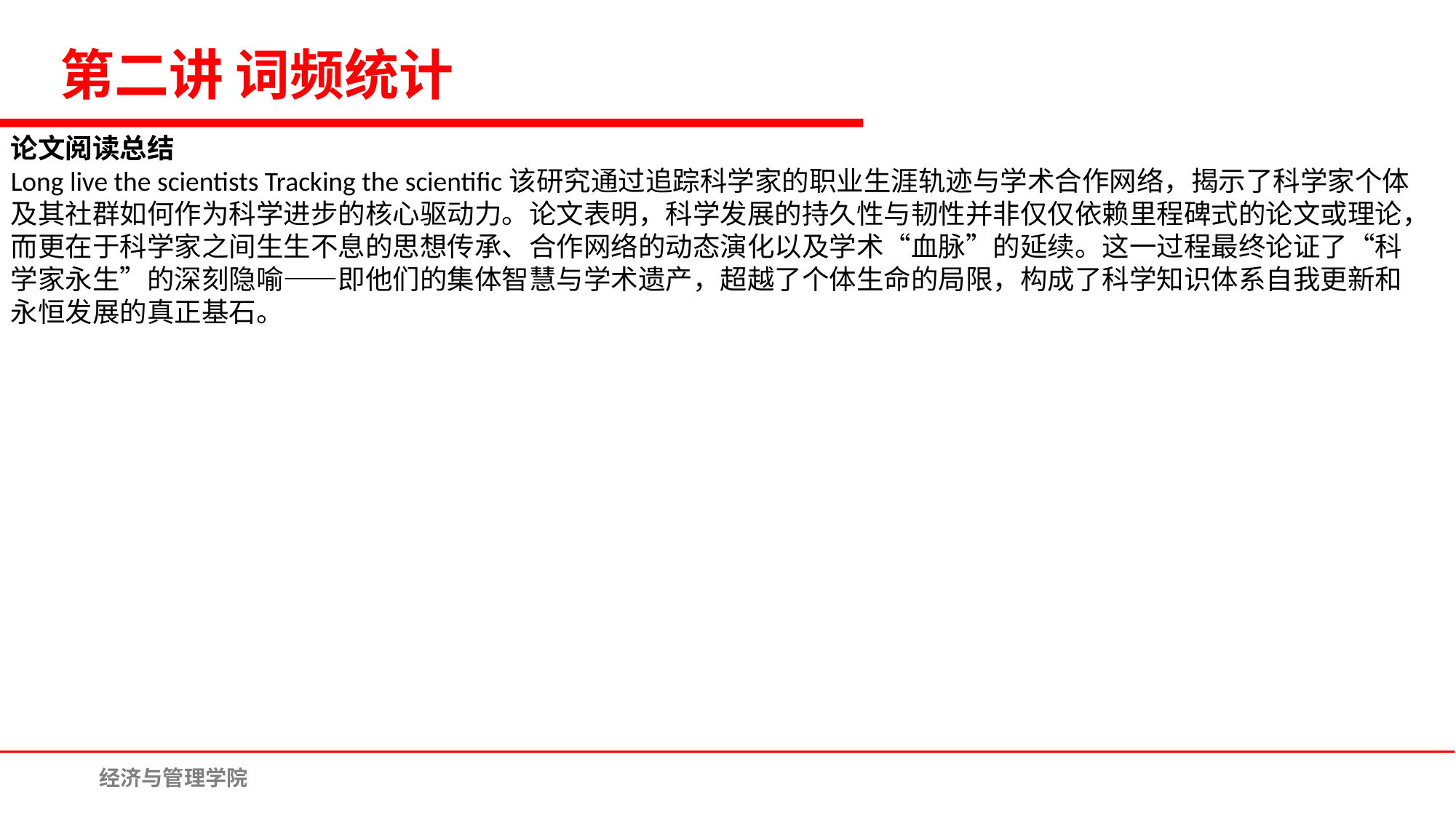

第二讲 词频统计
论文阅读总结
Long live the scientists Tracking the scientific该研究通过追踪科学家的职业生涯轨迹与学术合作网络，揭示了科学家个体及其社群如何作为科学进步的核心驱动力。论文表明，科学发展的持久性与韧性并非仅仅依赖里程碑式的论文或理论，而更在于科学家之间生生不息的思想传承、合作网络的动态演化以及学术“血脉”的延续。这一过程最终论证了“科学家永生”的深刻隐喻——即他们的集体智慧与学术遗产，超越了个体生命的局限，构成了科学知识体系自我更新和永恒发展的真正基石。